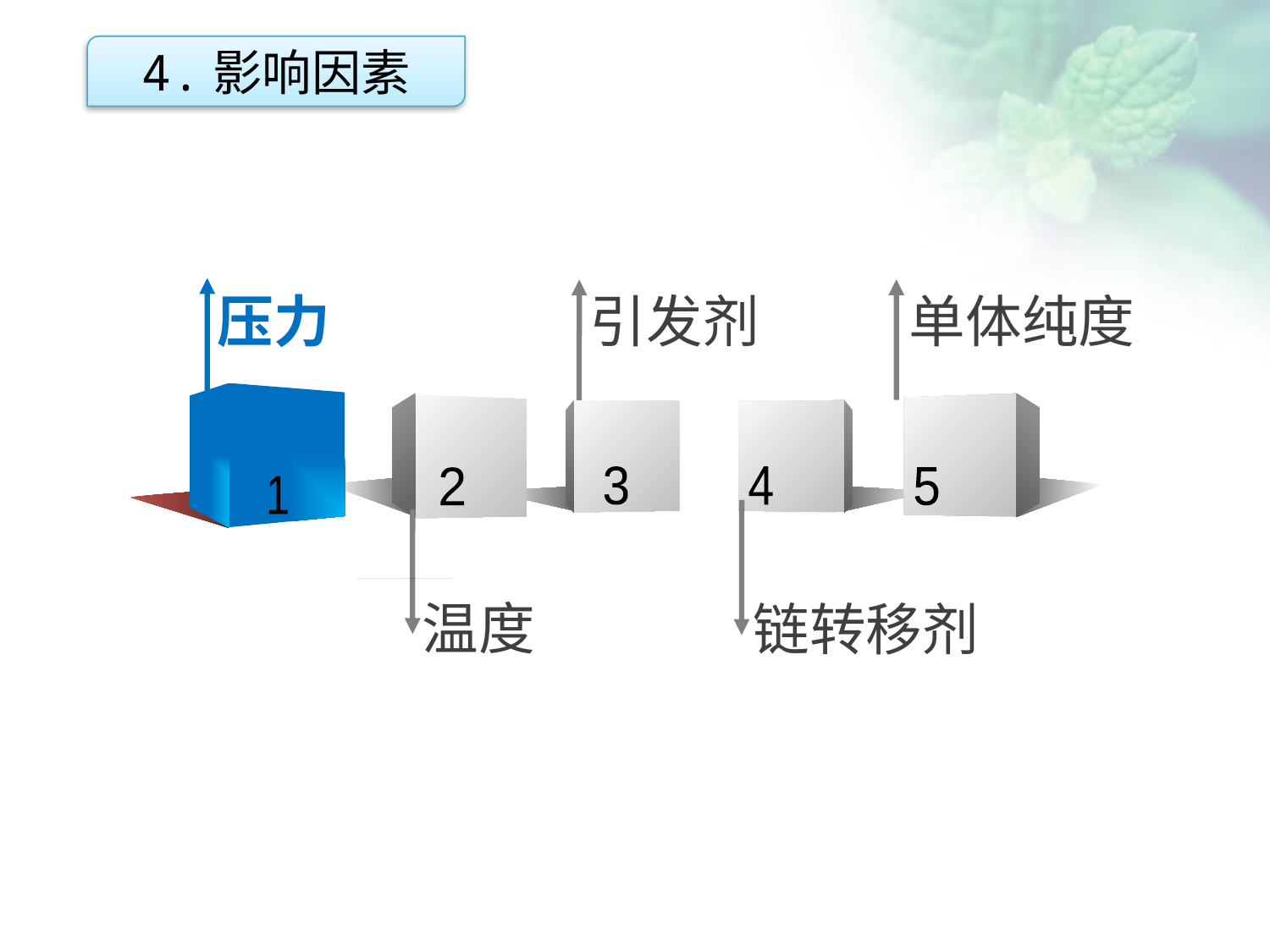

4.影响因素
压力
引发剂
单体纯度
点击添加文本

点击添加文本
3
4
2
5
1

温度
链转移剂

点击添加文本
点击添加文本